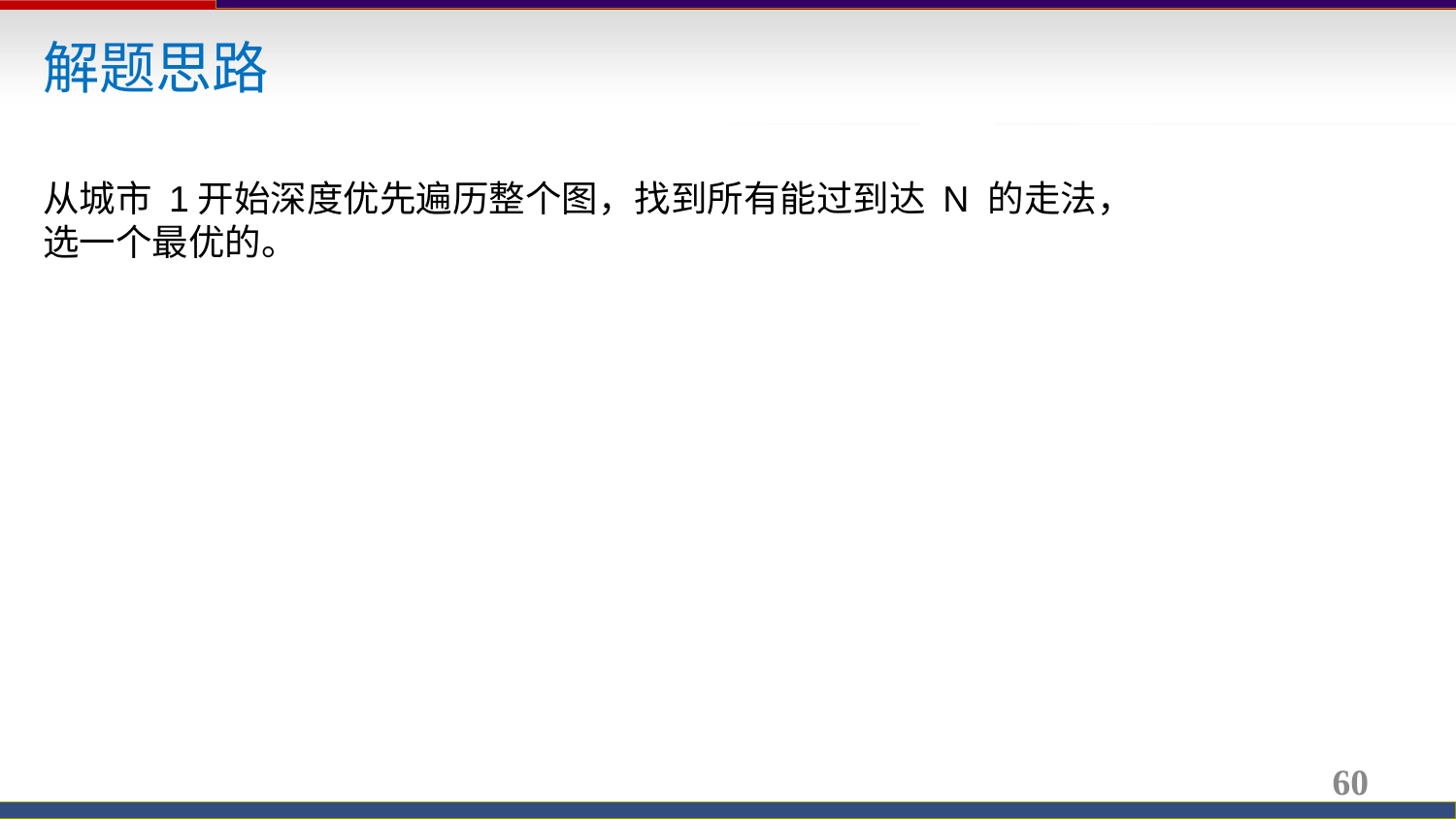

解题思路
从城市 1开始深度优先遍历整个图，找到所有能过到达 N 的走法，
选一个最优的。